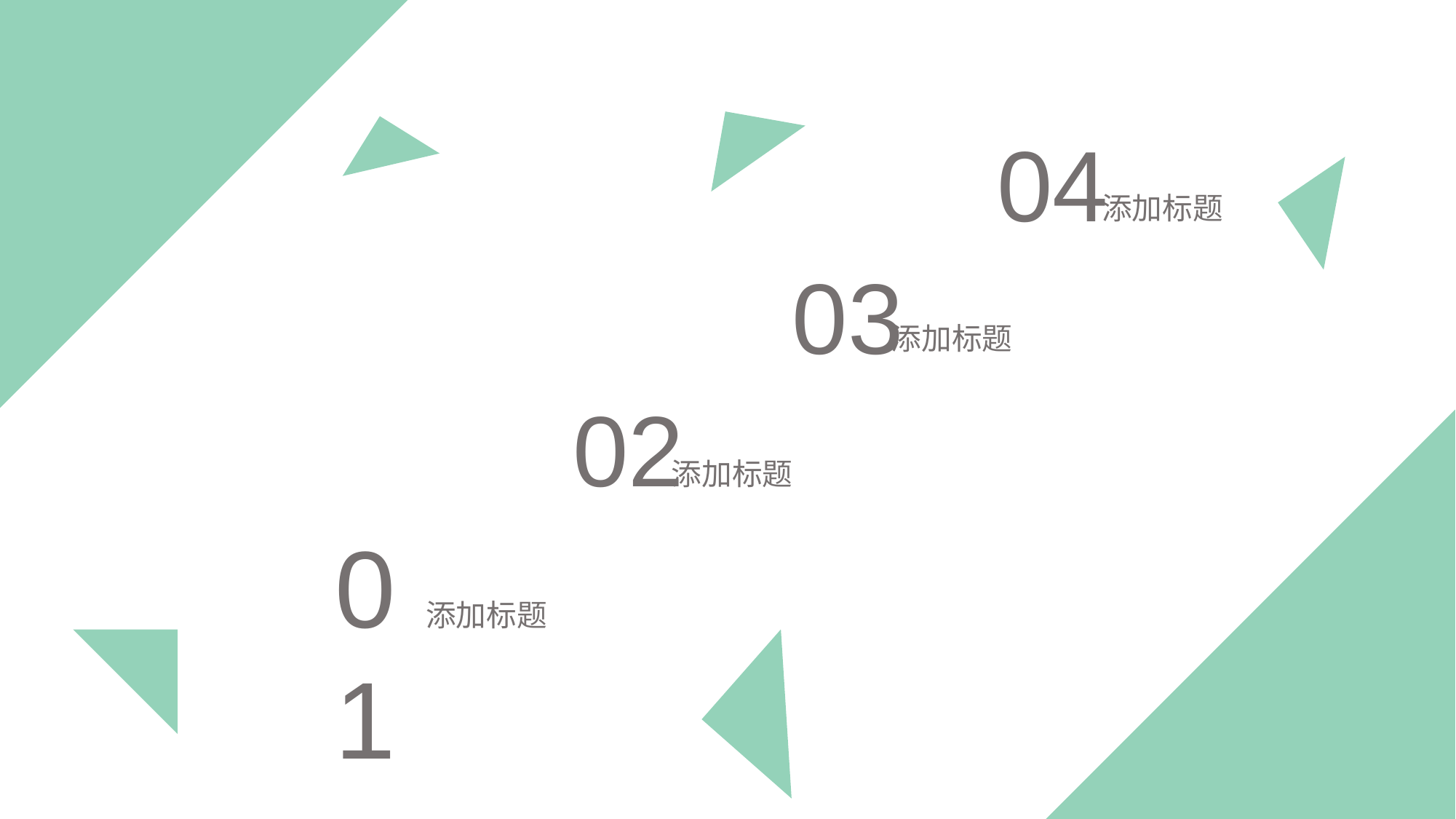

04

添加标题
03
添加标题
02

添加标题
01
添加标题